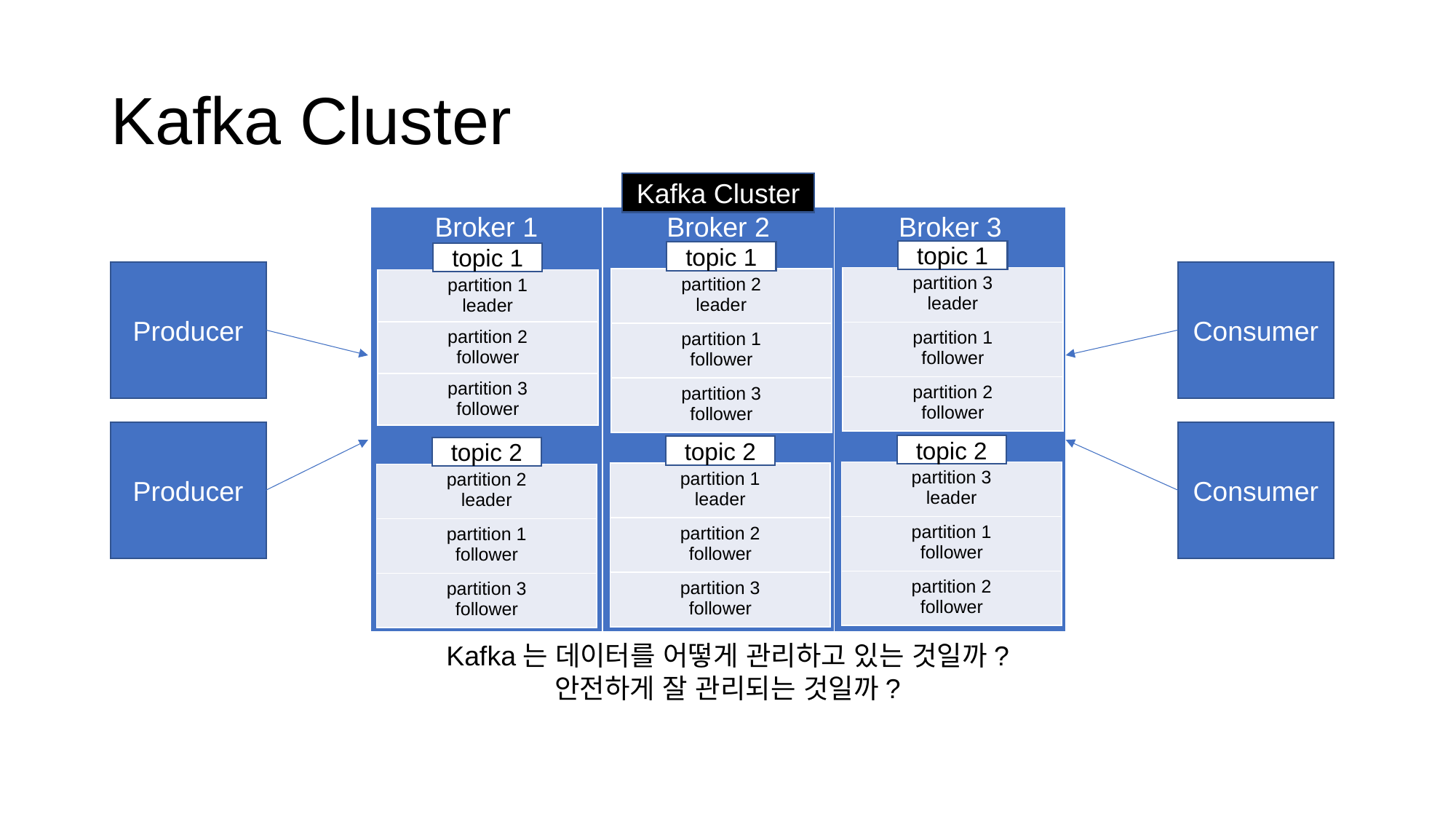

# Kafka Cluster
Kafka Cluster
| Broker 1 | Broker 2 | Broker 3 |
| --- | --- | --- |
topic 1
topic 1
topic 1
Producer
Consumer
| partition 3 leader |
| --- |
| partition 1 follower |
| partition 2 follower |
| partition 2 leader |
| --- |
| partition 1 follower |
| partition 3 follower |
| partition 1 leader |
| --- |
| partition 2 follower |
| partition 3 follower |
Producer
Consumer
topic 2
topic 2
topic 2
| partition 3 leader |
| --- |
| partition 1 follower |
| partition 2 follower |
| partition 1 leader |
| --- |
| partition 2 follower |
| partition 3 follower |
| partition 2 leader |
| --- |
| partition 1 follower |
| partition 3 follower |
Kafka는 데이터를 어떻게 관리하고 있는 것일까?
안전하게 잘 관리되는 것일까?